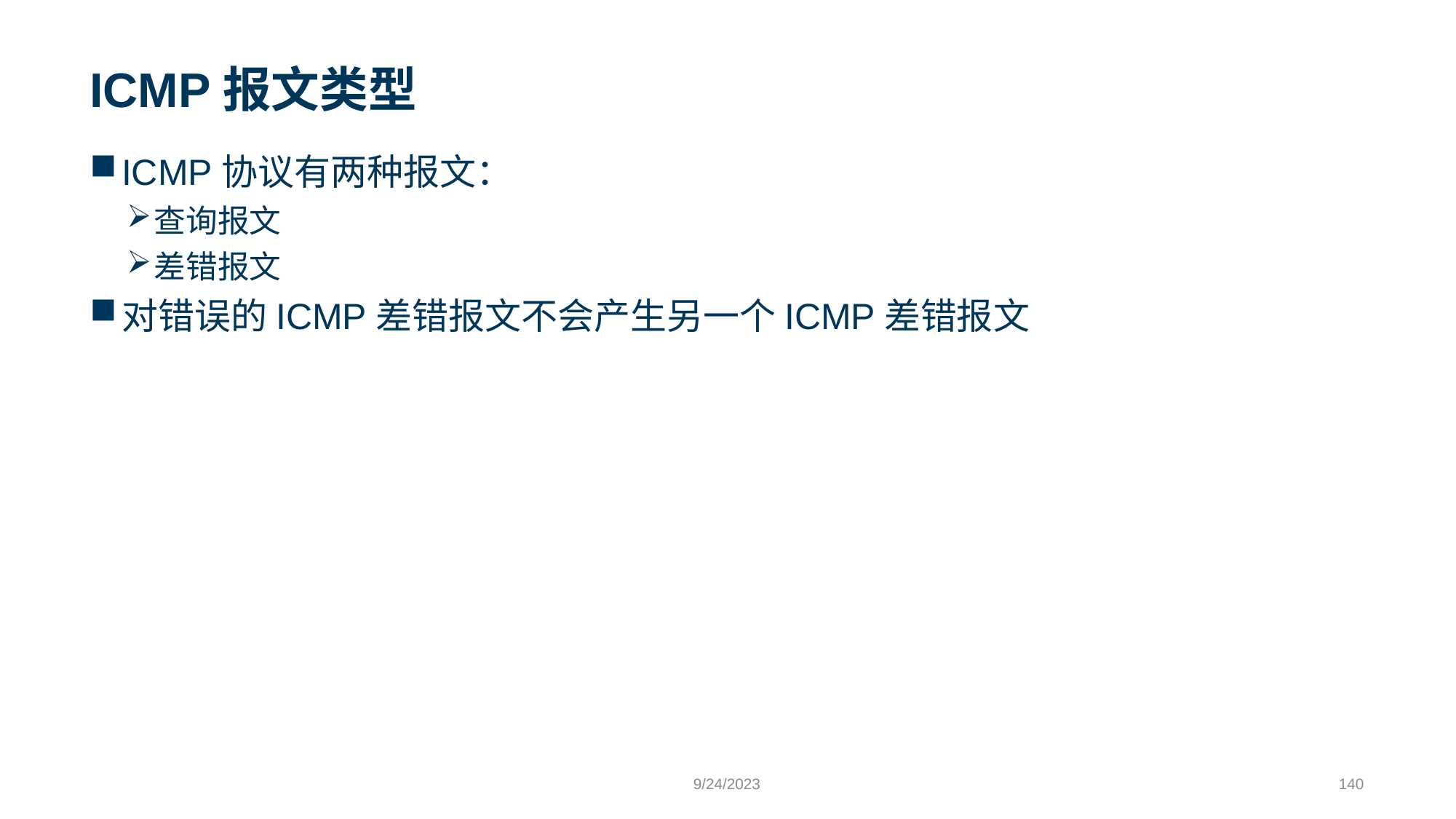

# ICMP报文类型
ICMP协议有两种报文：
查询报文
差错报文
对错误的ICMP差错报文不会产生另一个ICMP差错报文

9/24/2023
140